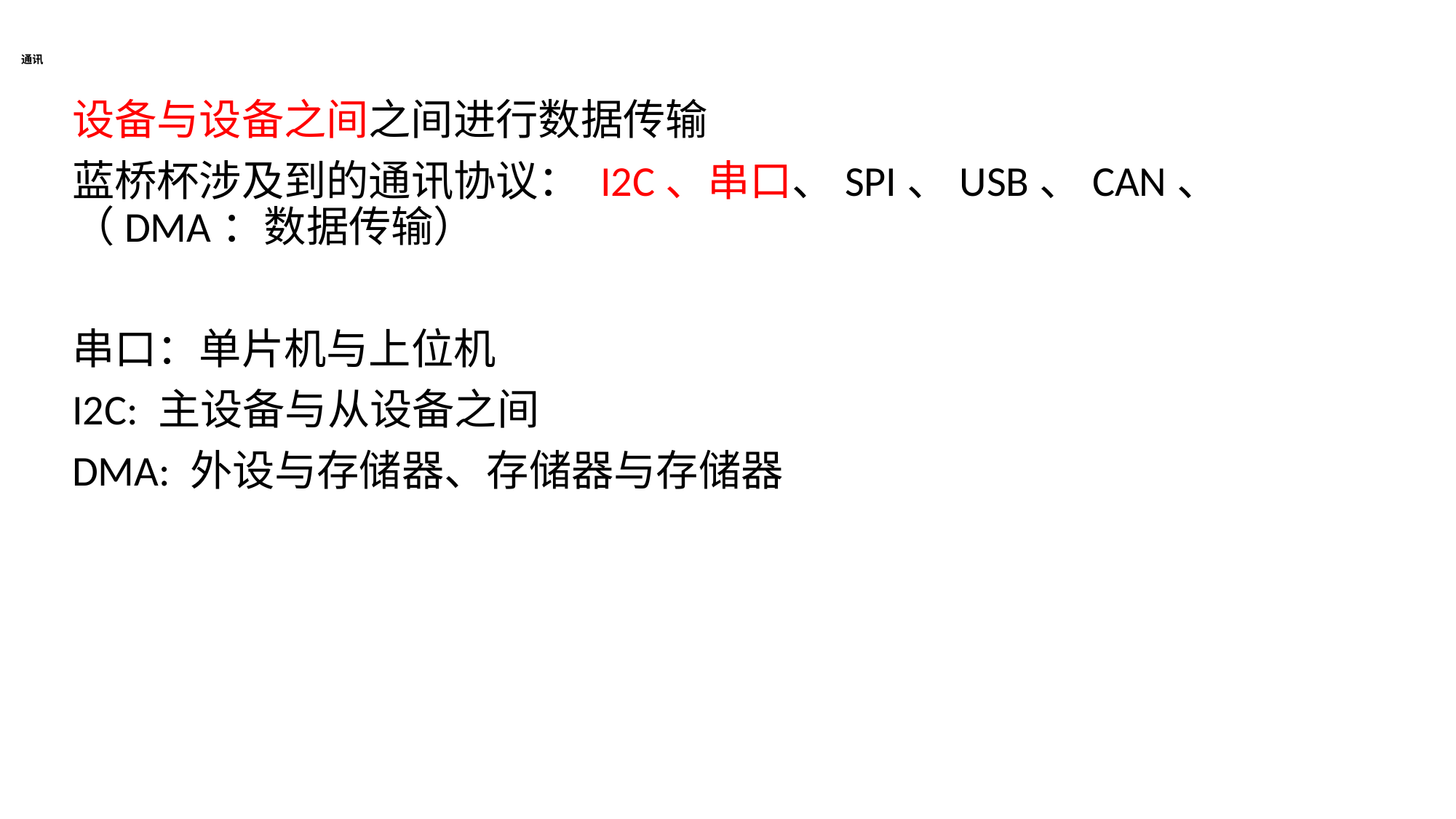

# 通讯
设备与设备之间之间进行数据传输
蓝桥杯涉及到的通讯协议： I2C、串口、SPI、USB、CAN、（DMA：数据传输）

串口：单片机与上位机
I2C: 主设备与从设备之间
DMA: 外设与存储器、存储器与存储器
2